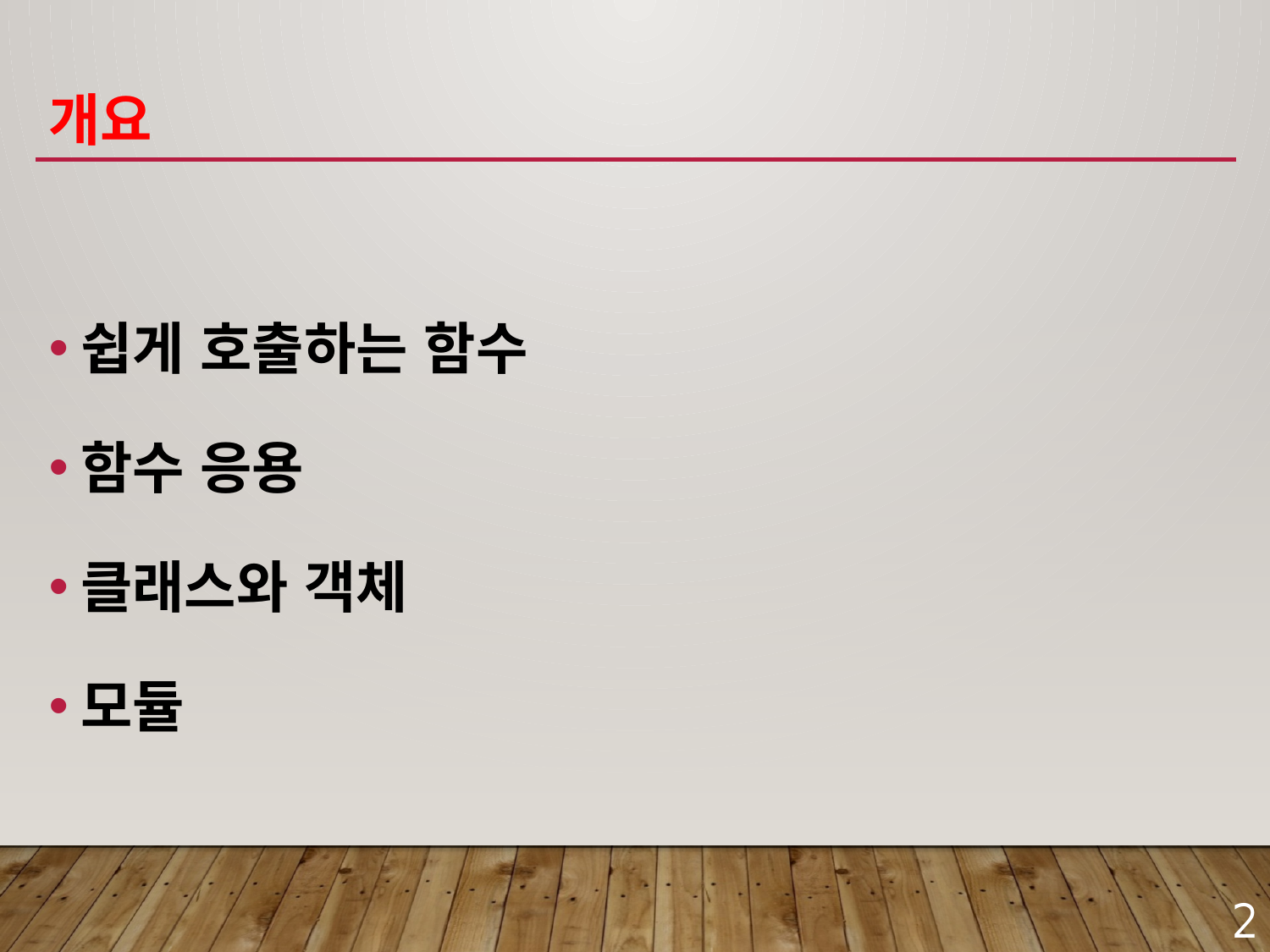

# 개요
쉽게 호출하는 함수
함수 응용
클래스와 객체
모듈